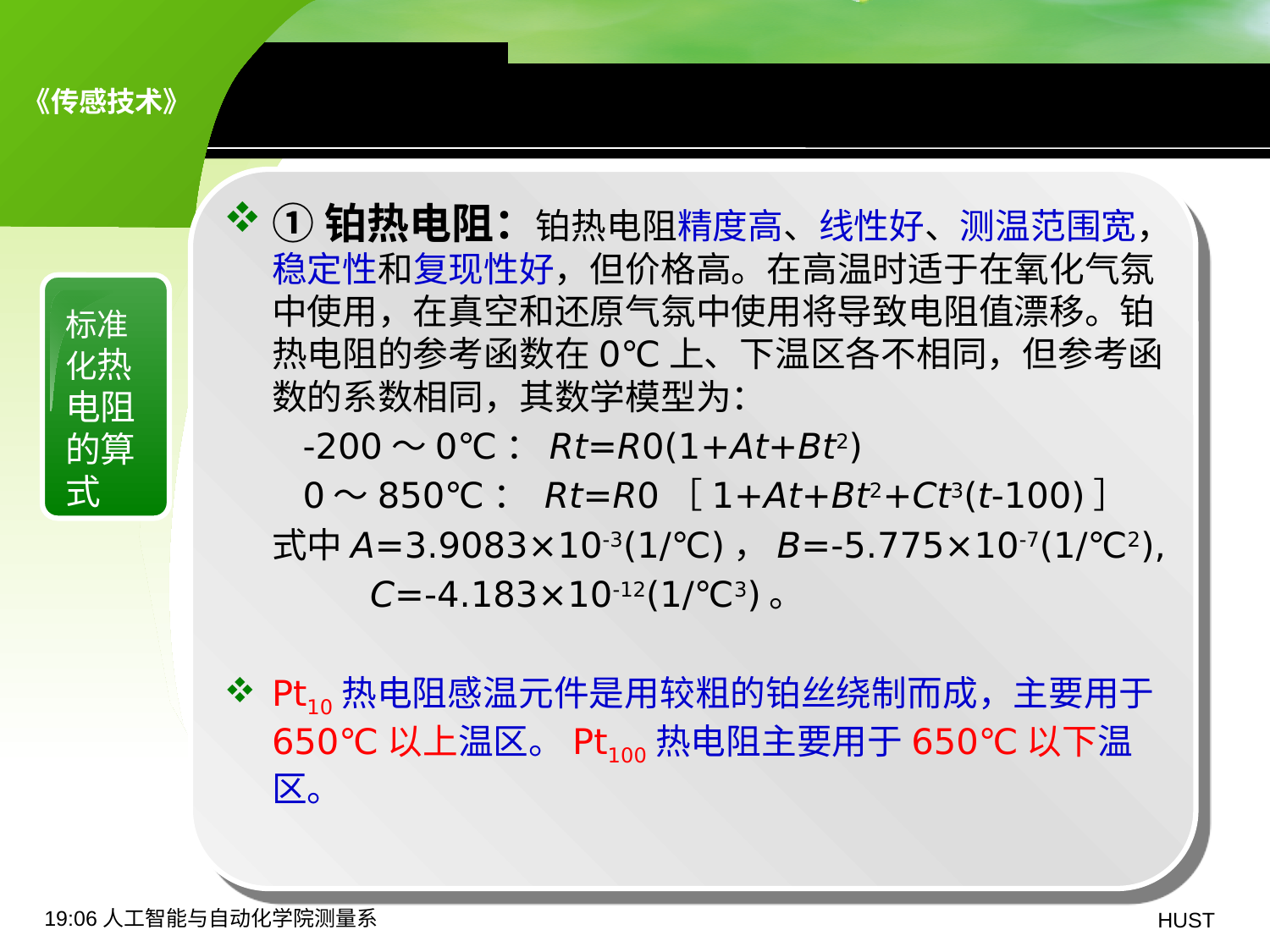

8.2  热电阻传感器——标准化

①铂热电阻：铂热电阻精度高、线性好、测温范围宽，稳定性和复现性好，但价格高。在高温时适于在氧化气氛中使用，在真空和还原气氛中使用将导致电阻值漂移。铂热电阻的参考函数在0℃上、下温区各不相同，但参考函数的系数相同，其数学模型为：
       -200～0℃：Rt=R0(1+At+Bt2)
       0～850℃： Rt=R0［1+At+Bt2+Ct3(t-100)］
     式中A=3.9083×10-3(1/℃)，B=-5.775×10-7(1/℃2),
             C=-4.183×10-12(1/℃3)。

Pt10热电阻感温元件是用较粗的铂丝绕制而成，主要用于650℃以上温区。Pt100热电阻主要用于650℃以下温区。

标准化热电阻的算式
19:06人工智能与自动化学院测量系
HUST